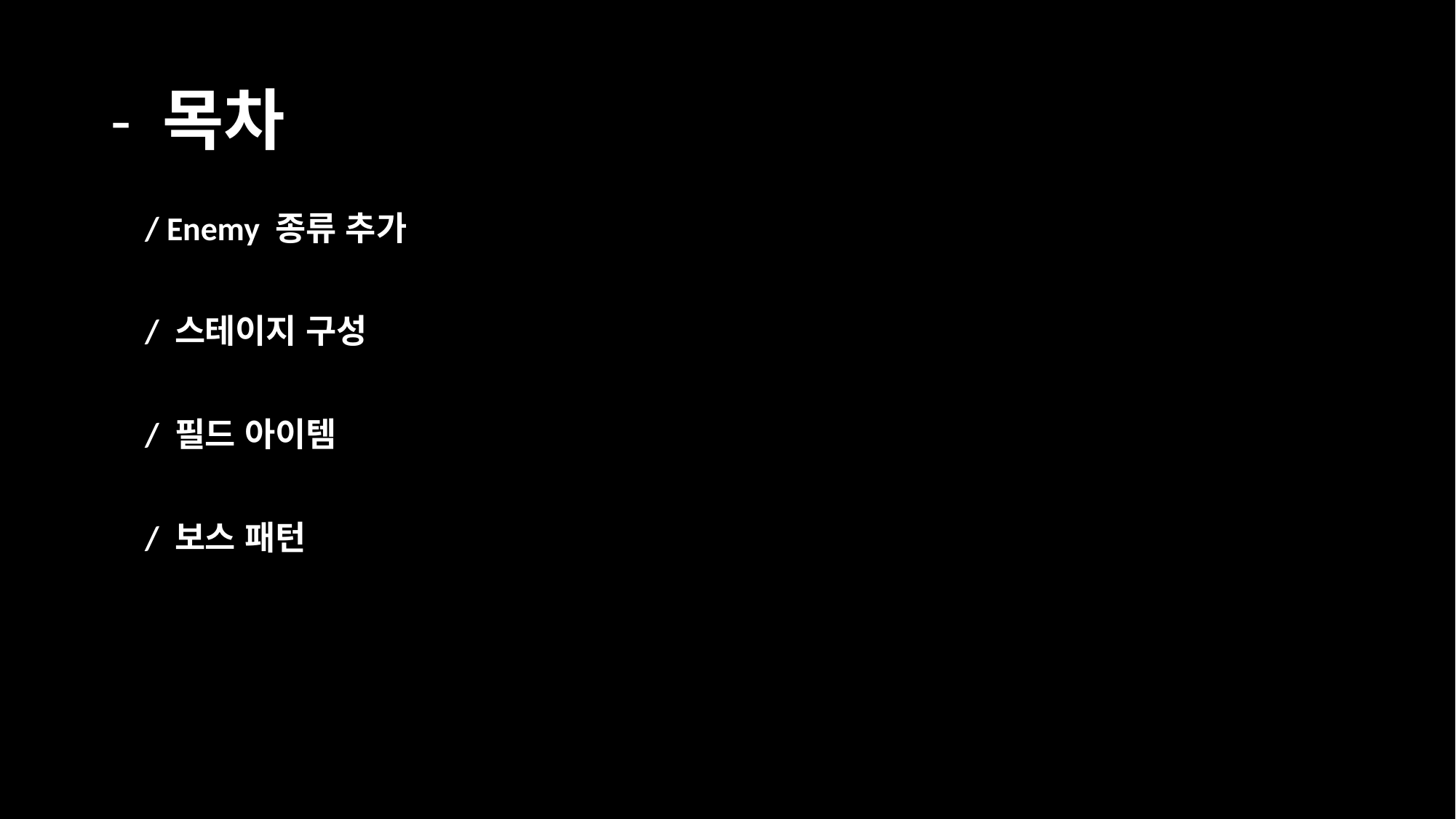

# - 목차
/ Enemy 종류 추가
/ 스테이지 구성
/ 필드 아이템
/ 보스 패턴